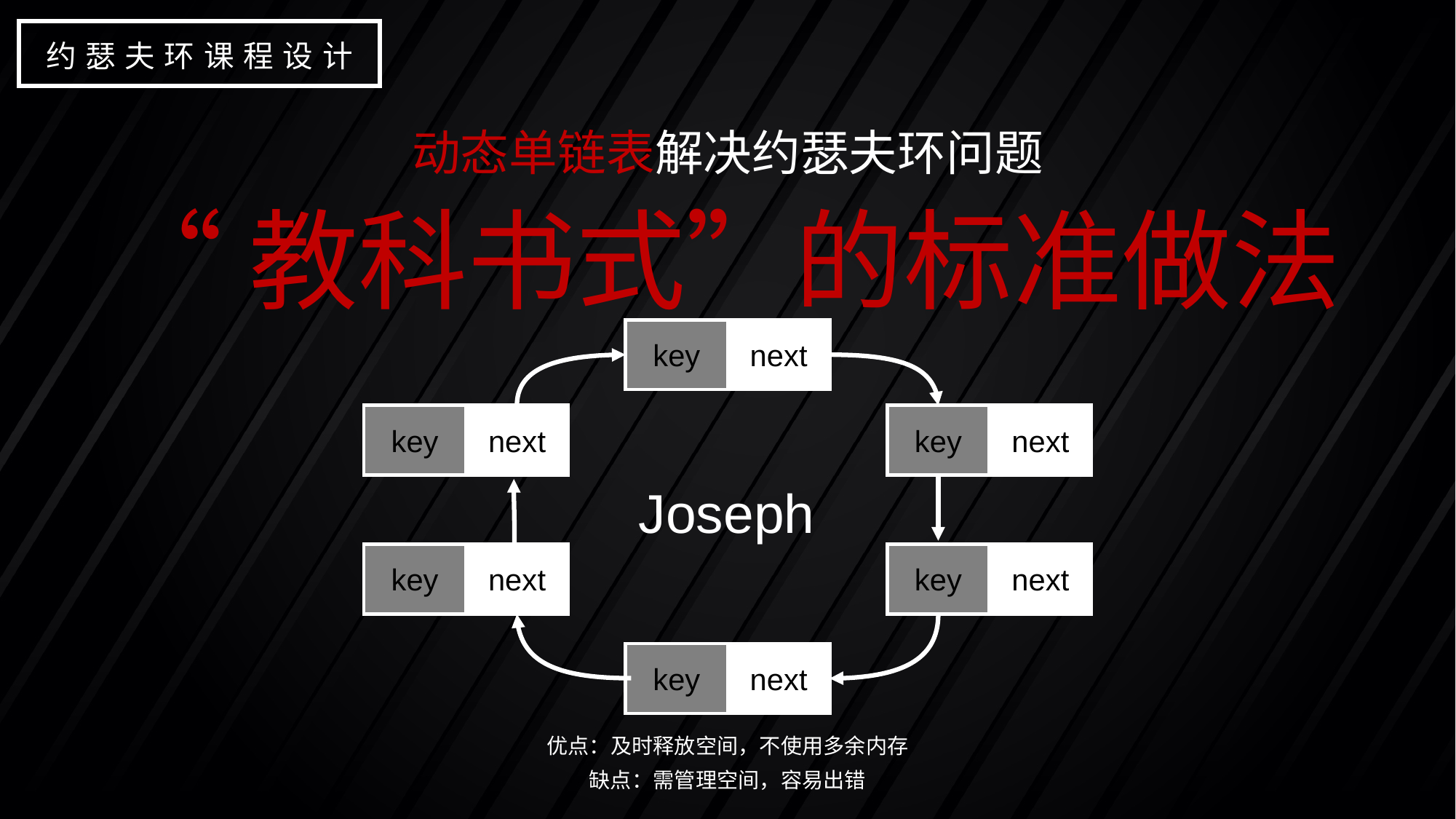

约瑟夫环课程设计
动态单链表解决约瑟夫环问题
“教科书式”的标准做法

key
next

key
next
key
next
Joseph

key
next
key
next

key
next
优点：及时释放空间，不使用多余内存
缺点：需管理空间，容易出错